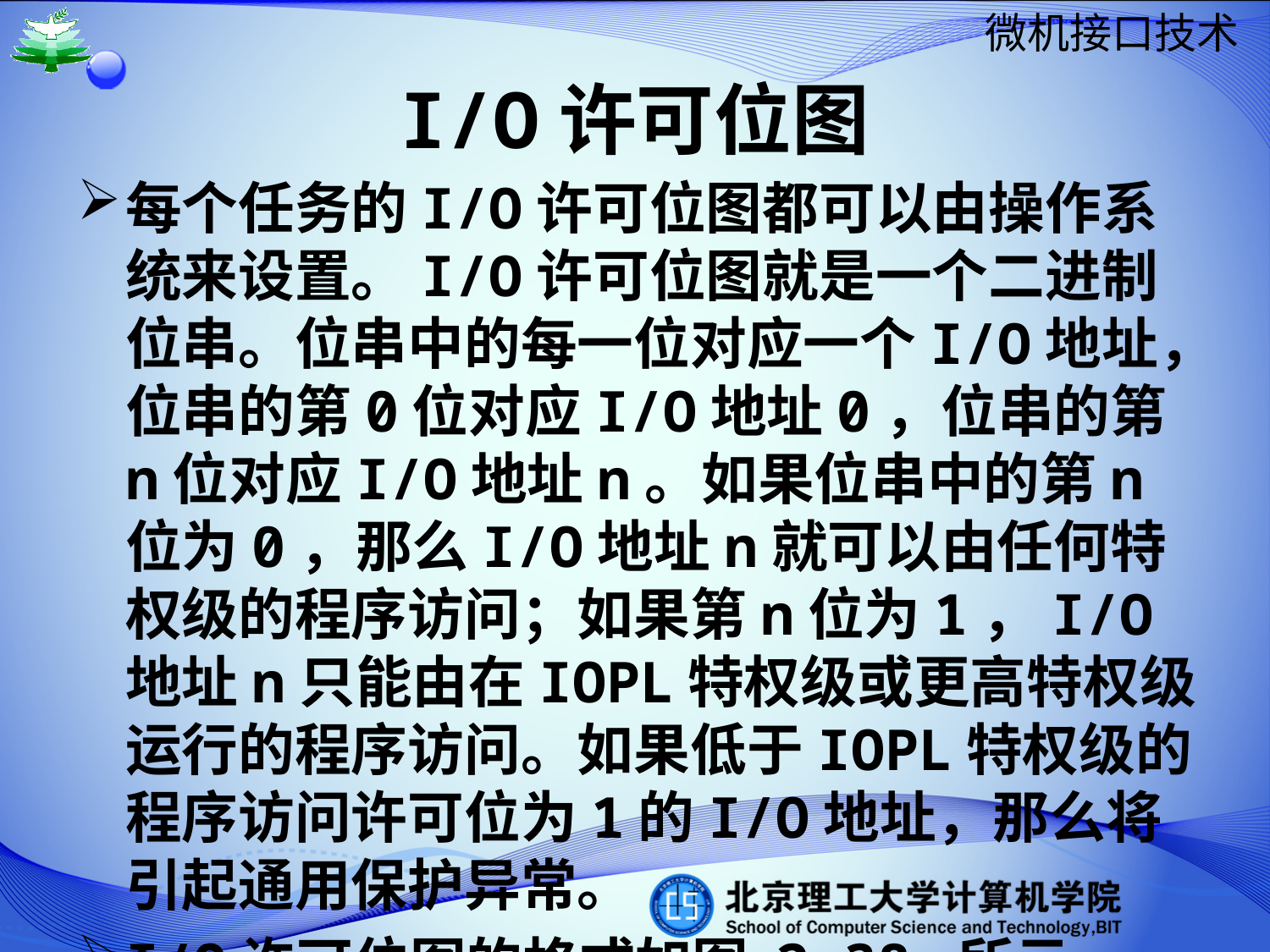

I/O许可位图
每个任务的I/O许可位图都可以由操作系统来设置。I/O许可位图就是一个二进制位串。位串中的每一位对应一个I/O地址，位串的第0位对应I/O地址0，位串的第n位对应I/O地址n。如果位串中的第n位为0，那么I/O地址n就可以由任何特权级的程序访问；如果第n位为1，I/O地址n只能由在IOPL特权级或更高特权级运行的程序访问。如果低于IOPL特权级的程序访问许可位为1的I/O地址，那么将引起通用保护异常。
I/O许可位图的格式如图 2‑38 所示。